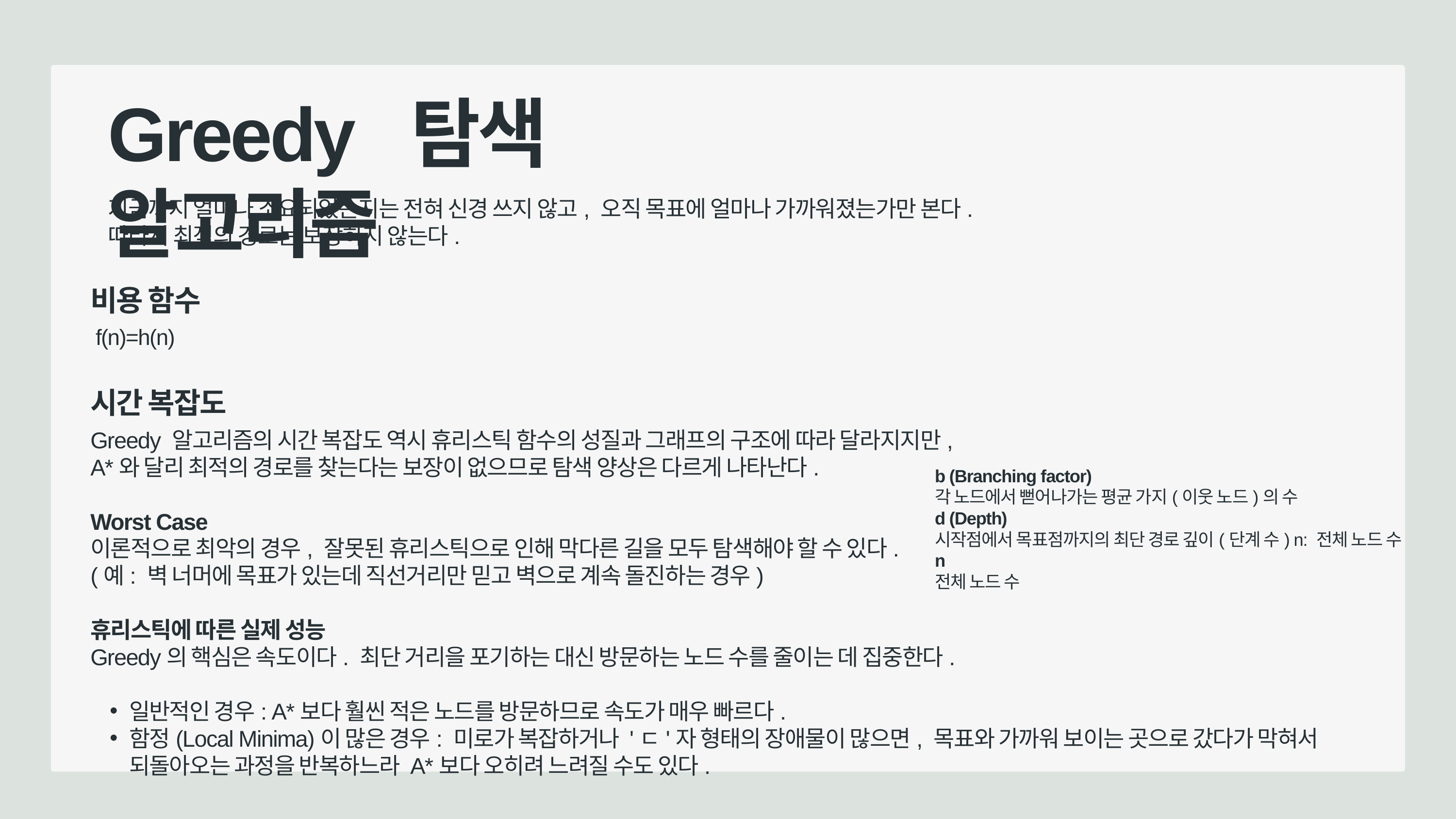

Greedy  탐색 알고리즘
지금까지 얼마나 소요되었는지는 전혀 신경 쓰지 않고, 오직 목표에 얼마나 가까워졌는가만 본다.
따라서 최적의 경로는 보장하지 않는다.

비용 함수
f(n)=h(n)
시간 복잡도
Greedy 알고리즘의 시간 복잡도 역시 휴리스틱 함수의 성질과 그래프의 구조에 따라 달라지지만,
A*와 달리 최적의 경로를 찾는다는 보장이 없으므로 탐색 양상은 다르게 나타난다.

Worst Case
이론적으로 최악의 경우, 잘못된 휴리스틱으로 인해 막다른 길을 모두 탐색해야 할 수 있다.
(예: 벽 너머에 목표가 있는데 직선거리만 믿고 벽으로 계속 돌진하는 경우)

휴리스틱에 따른 실제 성능
Greedy의 핵심은 속도이다. 최단 거리을 포기하는 대신 방문하는 노드 수를 줄이는 데 집중한다.

일반적인 경우: A*보다 훨씬 적은 노드를 방문하므로 속도가 매우 빠르다.
함정(Local Minima)이 많은 경우: 미로가 복잡하거나 'ㄷ'자 형태의 장애물이 많으면, 목표와 가까워 보이는 곳으로 갔다가 막혀서 되돌아오는 과정을 반복하느라 A*보다 오히려 느려질 수도 있다.

b (Branching factor)
각 노드에서 뻗어나가는 평균 가지(이웃 노드)의 수
d (Depth)
시작점에서 목표점까지의 최단 경로 깊이(단계 수) n: 전체 노드 수
n
전체 노드 수